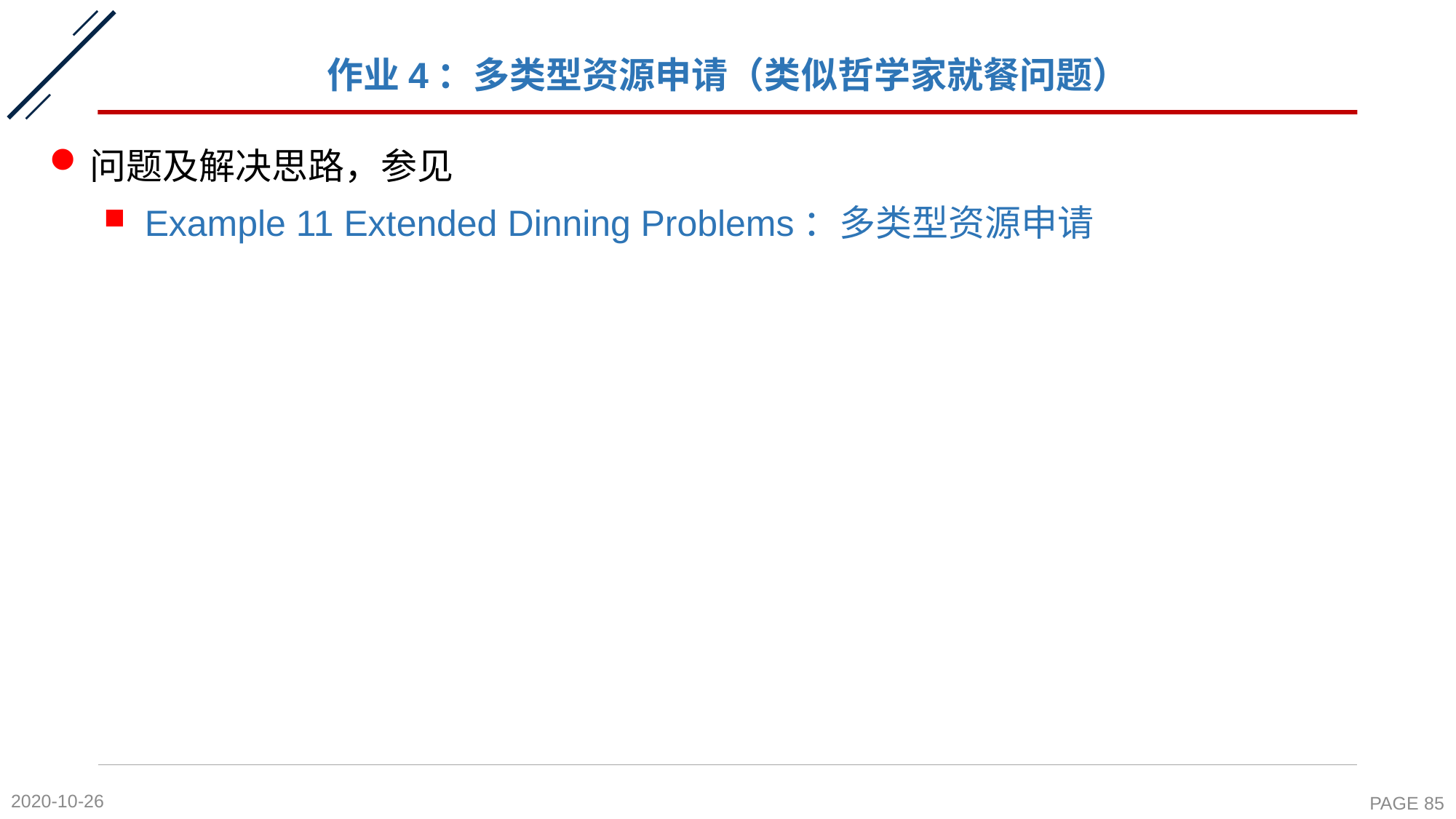

# 作业4：多类型资源申请（类似哲学家就餐问题）
问题及解决思路，参见
Example 11 Extended Dinning Problems：多类型资源申请
2020-10-26
PAGE 85